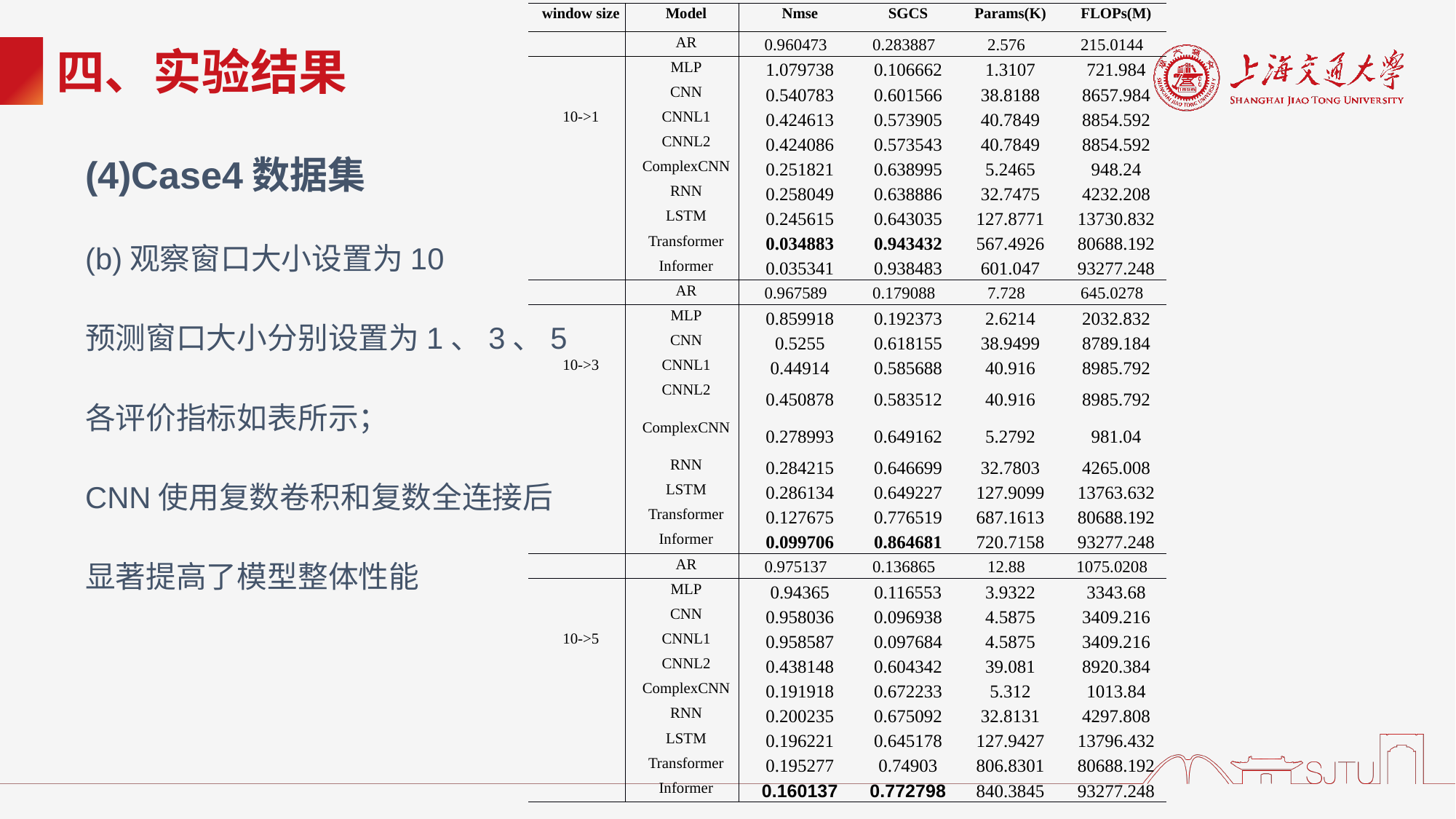

| window size | Model | Nmse | SGCS | Params(K) | FLOPs(M) |
| --- | --- | --- | --- | --- | --- |
|  | AR | 0.960473 | 0.283887 | 2.576 | 215.0144 |
|  | MLP | 1.079738 | 0.106662 | 1.3107 | 721.984 |
|  | CNN | 0.540783 | 0.601566 | 38.8188 | 8657.984 |
| 10->1 | CNNL1 | 0.424613 | 0.573905 | 40.7849 | 8854.592 |
|  | CNNL2 | 0.424086 | 0.573543 | 40.7849 | 8854.592 |
|  | ComplexCNN | 0.251821 | 0.638995 | 5.2465 | 948.24 |
|  | RNN | 0.258049 | 0.638886 | 32.7475 | 4232.208 |
|  | LSTM | 0.245615 | 0.643035 | 127.8771 | 13730.832 |
|  | Transformer | 0.034883 | 0.943432 | 567.4926 | 80688.192 |
|  | Informer | 0.035341 | 0.938483 | 601.047 | 93277.248 |
|  | AR | 0.967589 | 0.179088 | 7.728 | 645.0278 |
|  | MLP | 0.859918 | 0.192373 | 2.6214 | 2032.832 |
|  | CNN | 0.5255 | 0.618155 | 38.9499 | 8789.184 |
| 10->3 | CNNL1 | 0.44914 | 0.585688 | 40.916 | 8985.792 |
|  | CNNL2 | 0.450878 | 0.583512 | 40.916 | 8985.792 |
|  | ComplexCNN | 0.278993 | 0.649162 | 5.2792 | 981.04 |
|  | RNN | 0.284215 | 0.646699 | 32.7803 | 4265.008 |
|  | LSTM | 0.286134 | 0.649227 | 127.9099 | 13763.632 |
|  | Transformer | 0.127675 | 0.776519 | 687.1613 | 80688.192 |
|  | Informer | 0.099706 | 0.864681 | 720.7158 | 93277.248 |
|  | AR | 0.975137 | 0.136865 | 12.88 | 1075.0208 |
|  | MLP | 0.94365 | 0.116553 | 3.9322 | 3343.68 |
|  | CNN | 0.958036 | 0.096938 | 4.5875 | 3409.216 |
| 10->5 | CNNL1 | 0.958587 | 0.097684 | 4.5875 | 3409.216 |
|  | CNNL2 | 0.438148 | 0.604342 | 39.081 | 8920.384 |
|  | ComplexCNN | 0.191918 | 0.672233 | 5.312 | 1013.84 |
|  | RNN | 0.200235 | 0.675092 | 32.8131 | 4297.808 |
|  | LSTM | 0.196221 | 0.645178 | 127.9427 | 13796.432 |
|  | Transformer | 0.195277 | 0.74903 | 806.8301 | 80688.192 |
|  | Informer | 0.160137 | 0.772798 | 840.3845 | 93277.248 |
# 四、实验结果
(4)Case4数据集
(b)观察窗口大小设置为10
预测窗口大小分别设置为1、3、5
各评价指标如表所示；
CNN使用复数卷积和复数全连接后
显著提高了模型整体性能